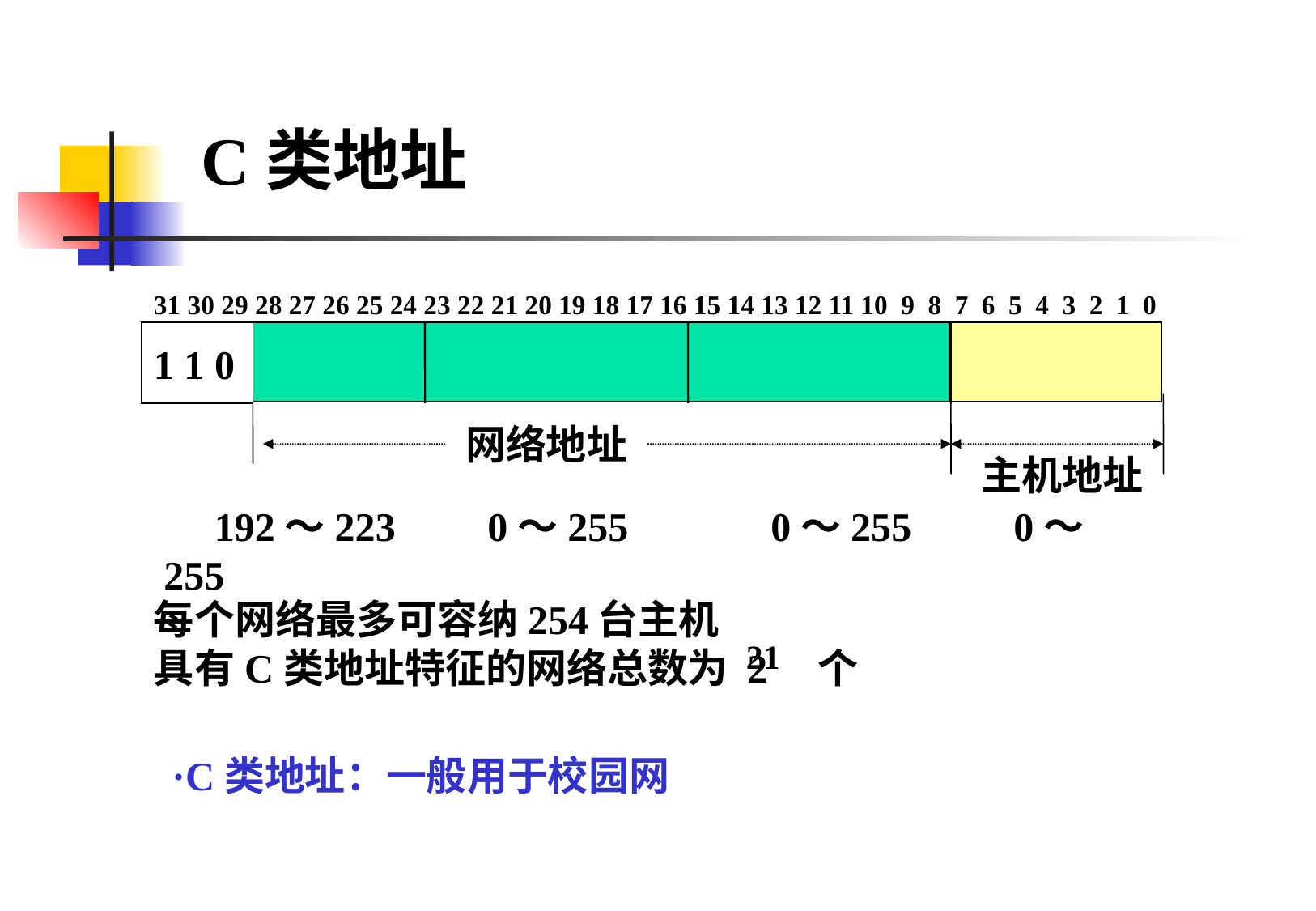

C类地址
31 30 29 28 27 26 25 24 23 22 21 20 19 18 17 16 15 14 13 12 11 10  9  8  7  6  5  4  3  2  1  0

每个网络最多可容纳254台主机
具有C类地址特征的网络总数为 2    个

1 1 0

网络地址

主机地址
     192～223	        0～255		0～255	0～255
21
·C类地址：一般用于校园网